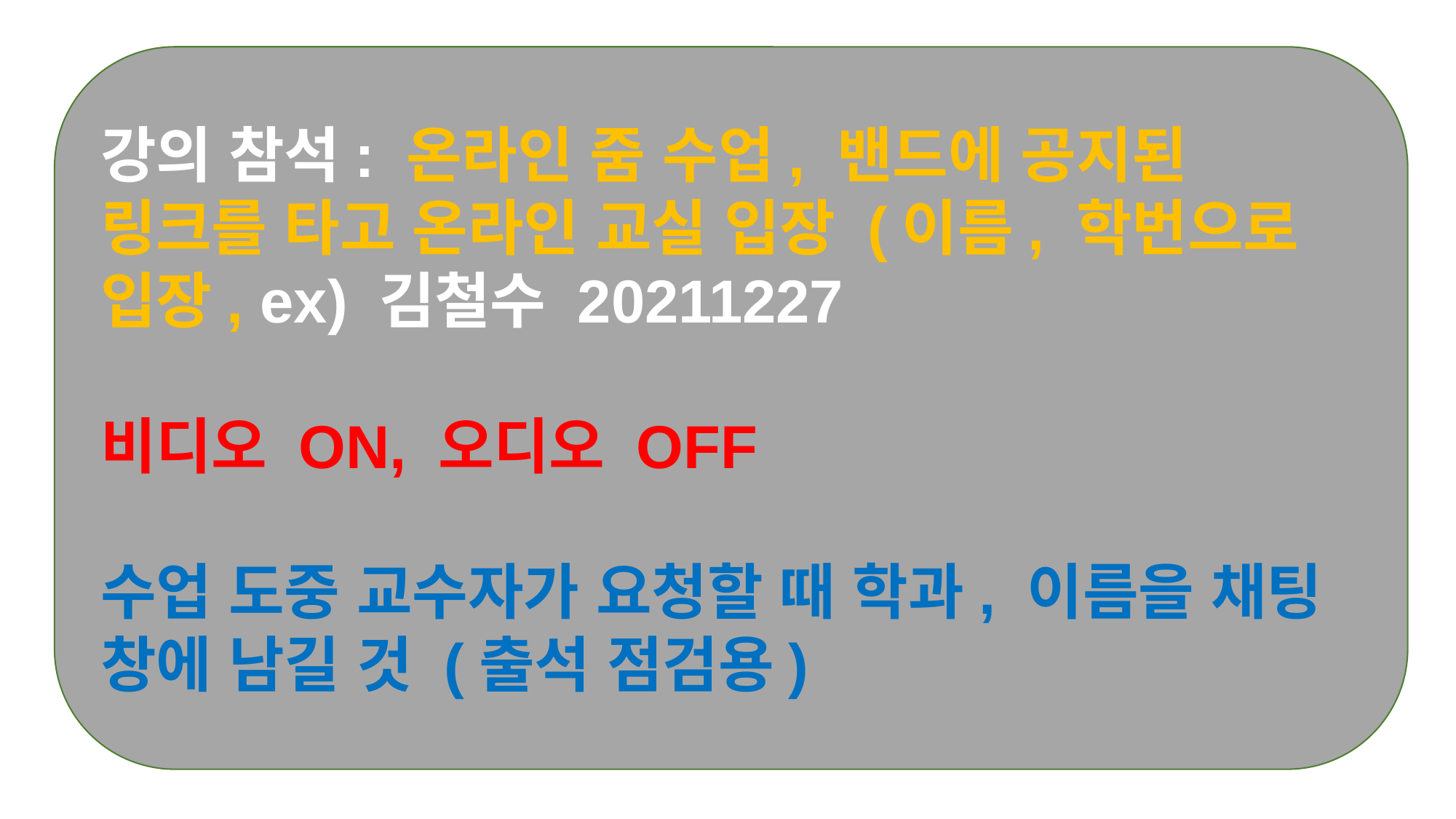

강의 참석: 온라인 줌 수업, 밴드에 공지된 링크를 타고 온라인 교실 입장 (이름, 학번으로 입장, ex) 김철수 20211227

비디오 ON, 오디오 OFF

수업 도중 교수자가 요청할 때 학과, 이름을 채팅 창에 남길 것 (출석 점검용)